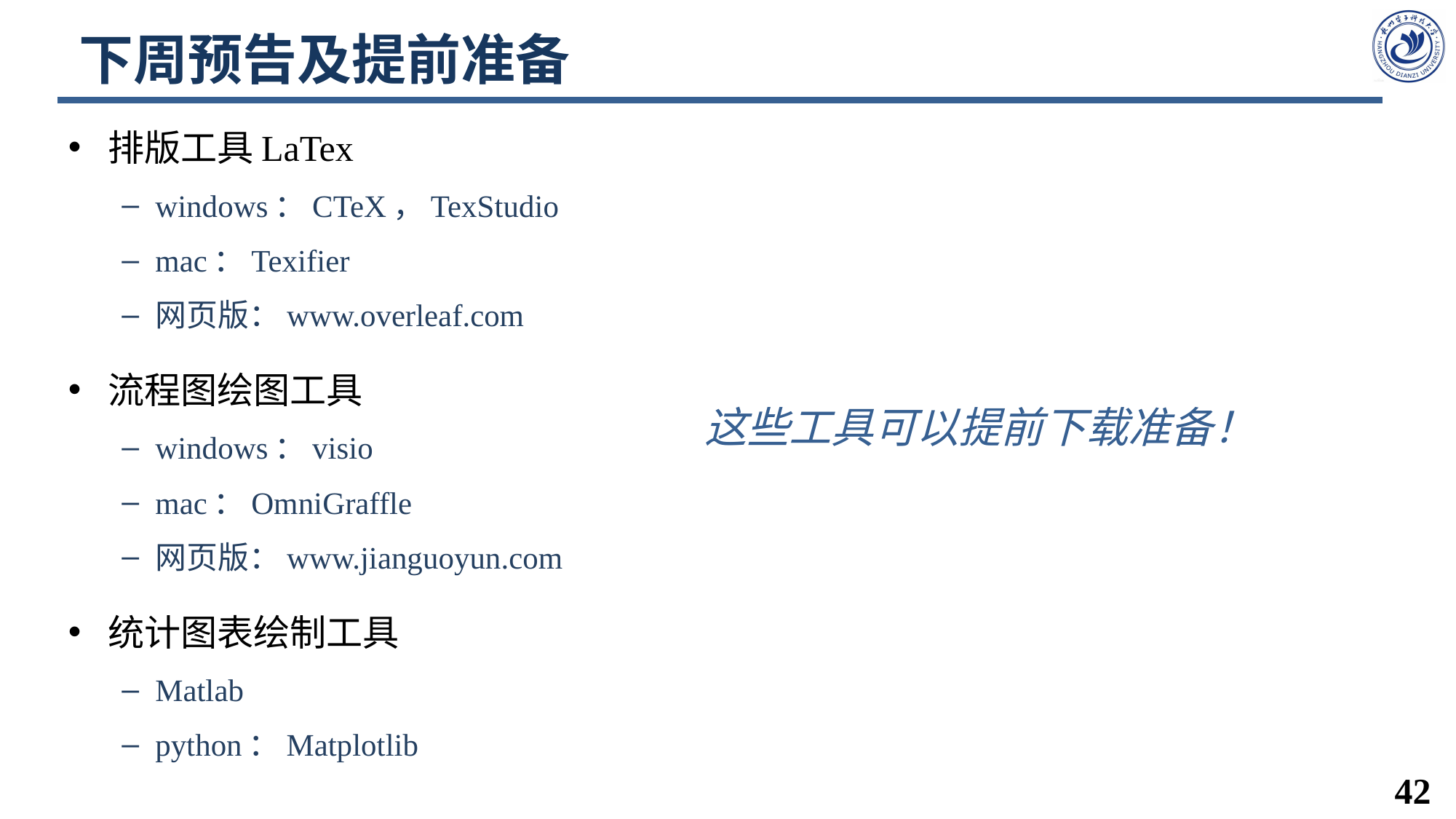

# 下周预告及提前准备
排版工具LaTex
windows：CTeX，TexStudio
mac：Texifier
网页版：www.overleaf.com
流程图绘图工具
windows：visio
mac：OmniGraffle
网页版：www.jianguoyun.com
统计图表绘制工具
Matlab
python：Matplotlib

这些工具可以提前下载准备！
42